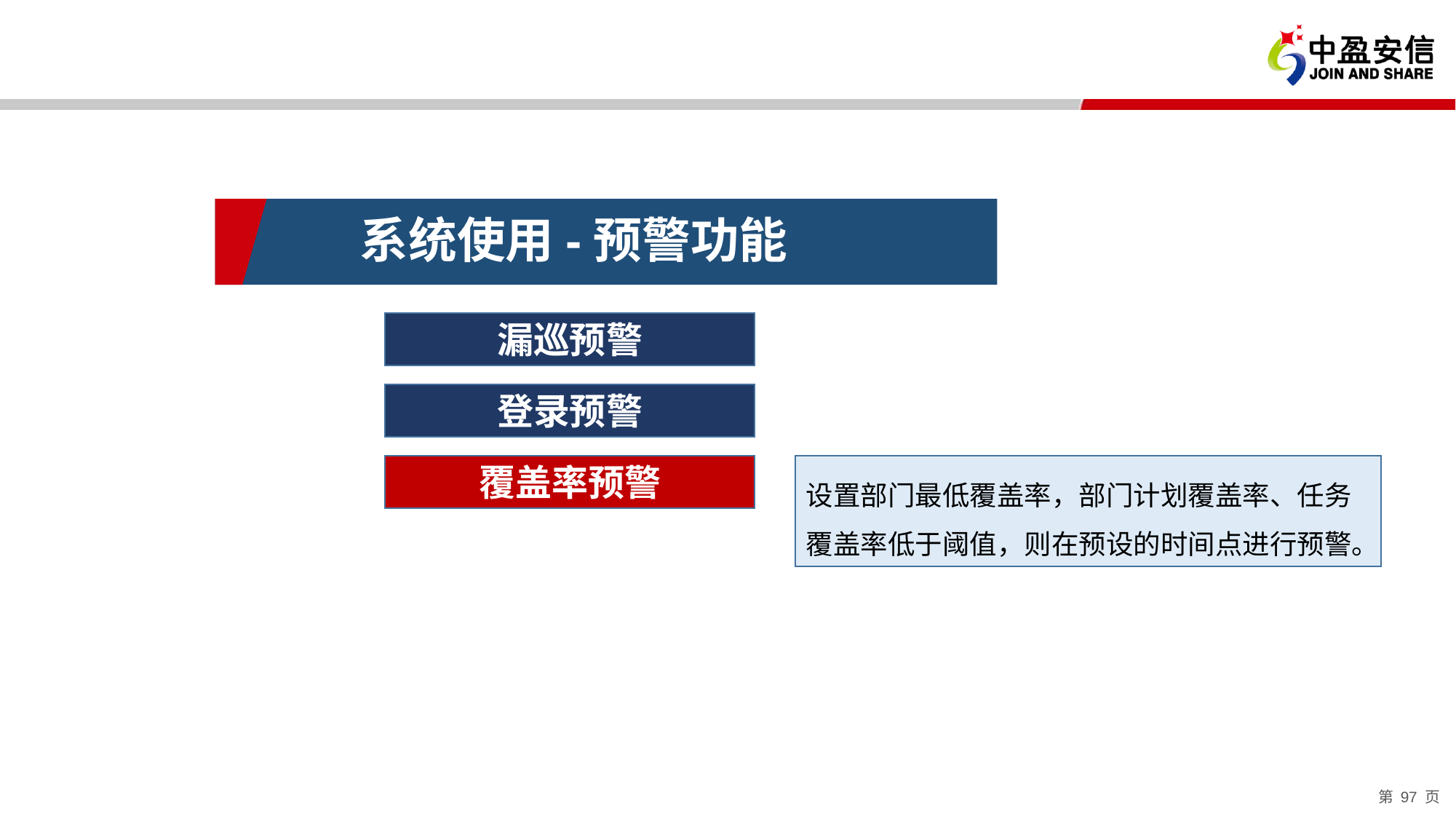

系统使用-预警功能
漏巡预警
登录预警
覆盖率预警
设置部门最低覆盖率，部门计划覆盖率、任务覆盖率低于阈值，则在预设的时间点进行预警。